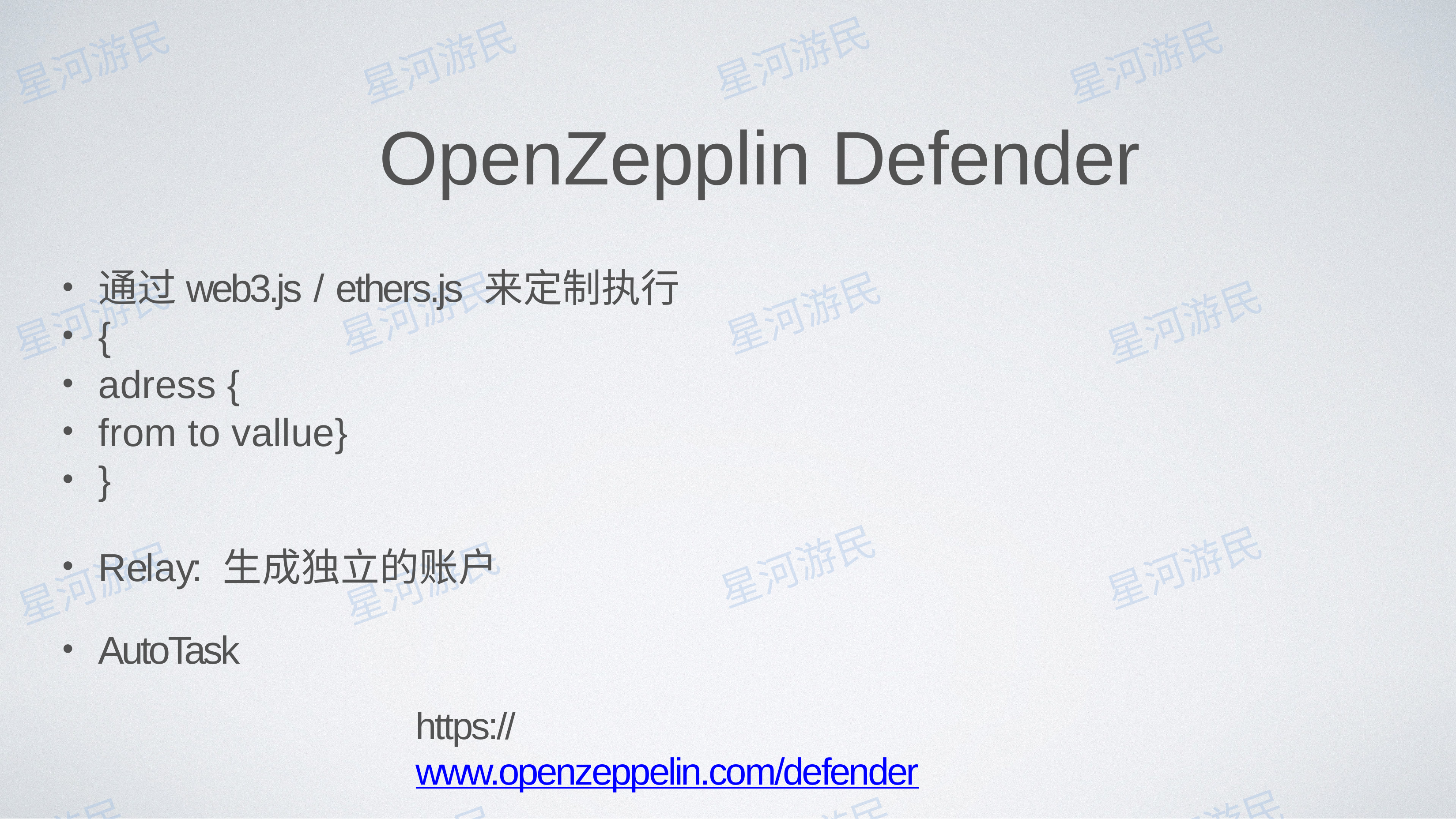

# OpenZepplin Defender
通过web3.js / ethers.js 来定制执⾏
{
adress {
from to vallue}
}

Relay: ⽣成独⽴的账户

AutoTask
https://www.openzeppelin.com/defender